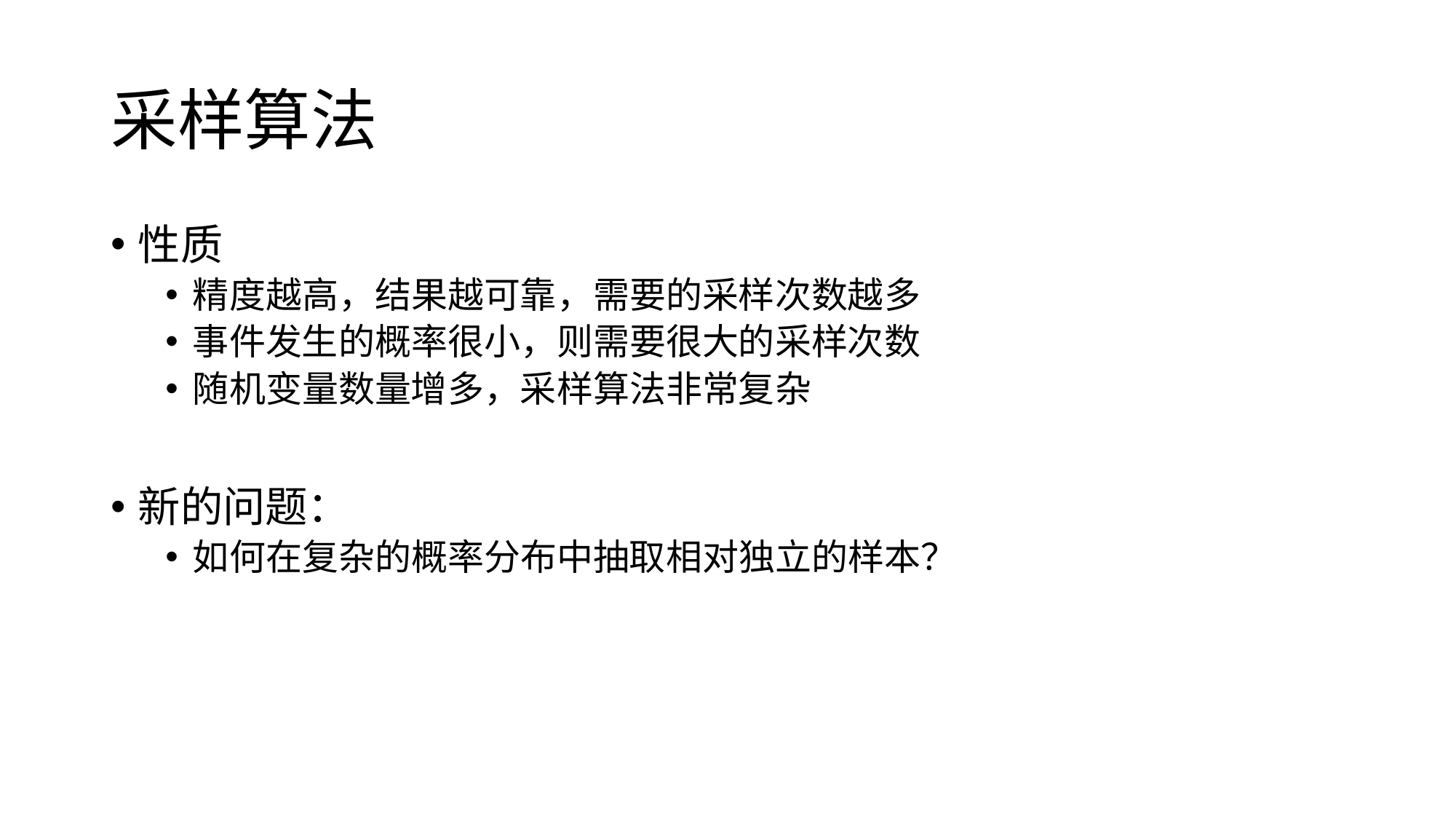

# 采样算法
性质
精度越高，结果越可靠，需要的采样次数越多
事件发生的概率很小，则需要很大的采样次数
随机变量数量增多，采样算法非常复杂

新的问题：
如何在复杂的概率分布中抽取相对独立的样本？